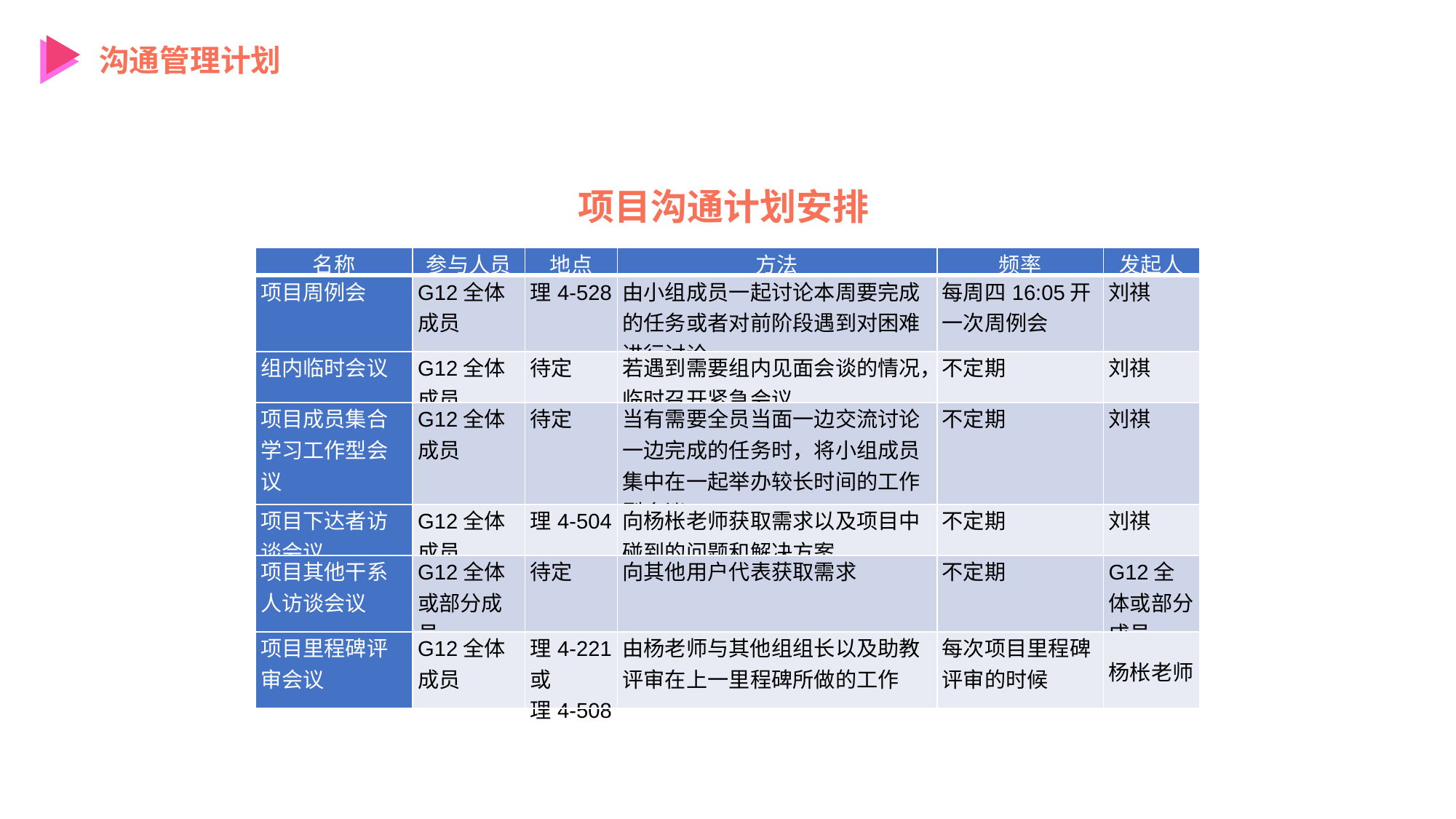

沟通管理计划
项目沟通计划安排
| 名称 | 参与人员 | 地点 | 方法 | 频率 | 发起人 |
| --- | --- | --- | --- | --- | --- |
| 项目周例会 | G12全体成员 | 理4-528 | 由小组成员一起讨论本周要完成的任务或者对前阶段遇到对困难进行讨论 | 每周四16:05开一次周例会 | 刘祺 |
| 组内临时会议 | G12全体成员 | 待定 | 若遇到需要组内见面会谈的情况，临时召开紧急会议 | 不定期 | 刘祺 |
| 项目成员集合学习工作型会议 | G12全体成员 | 待定 | 当有需要全员当面一边交流讨论一边完成的任务时，将小组成员集中在一起举办较长时间的工作型会议 | 不定期 | 刘祺 |
| 项目下达者访谈会议 | G12全体成员 | 理4-504 | 向杨枨老师获取需求以及项目中碰到的问题和解决方案 | 不定期 | 刘祺 |
| 项目其他干系人访谈会议 | G12全体或部分成员 | 待定 | 向其他用户代表获取需求 | 不定期 | G12全体或部分成员 |
| 项目里程碑评审会议 | G12全体成员 | 理4-221或 理4-508 | 由杨老师与其他组组长以及助教评审在上一里程碑所做的工作 | 每次项目里程碑评审的时候 | 杨枨老师 |